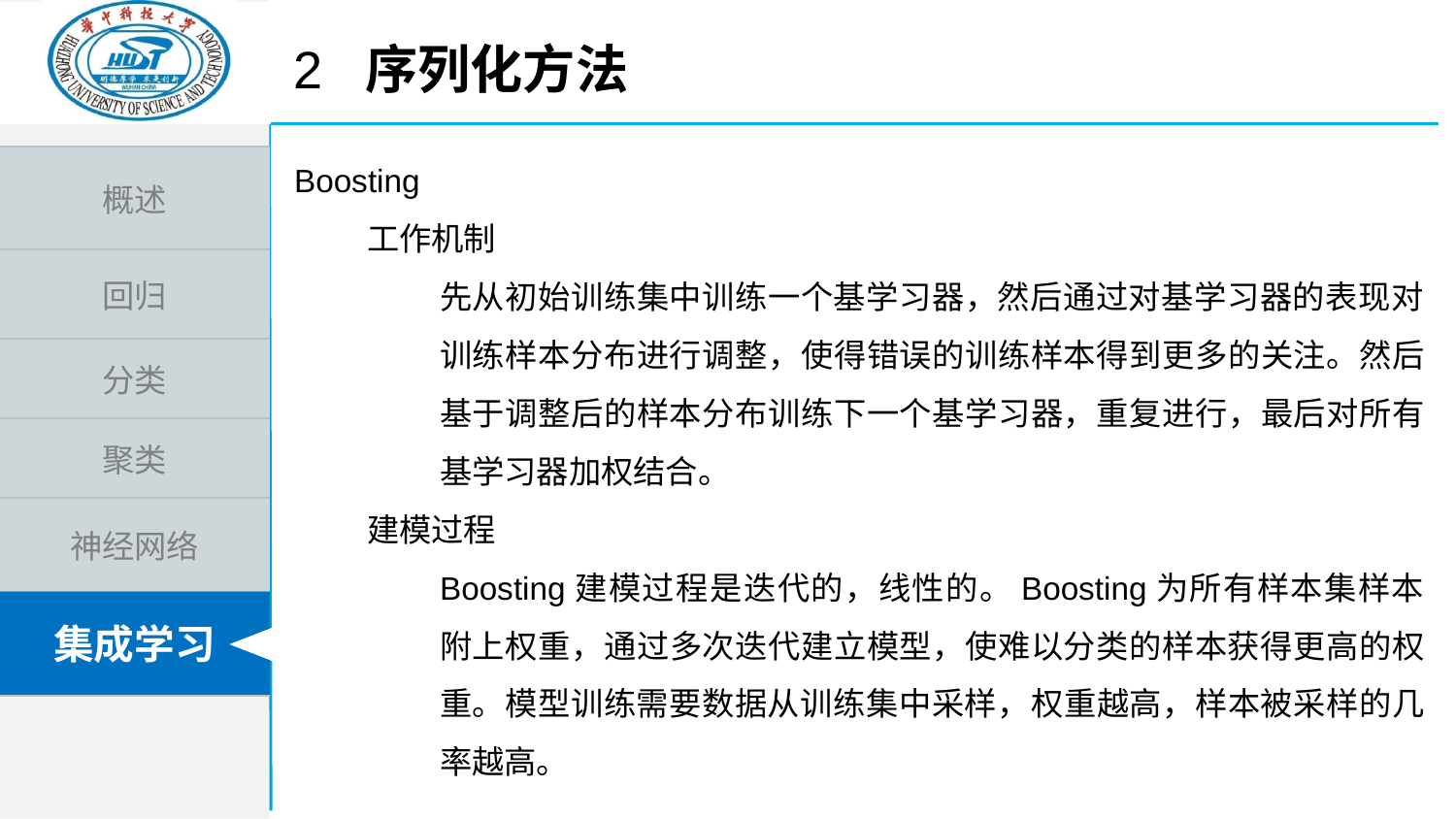

2  序列化方法
Boosting
工作机制
先从初始训练集中训练一个基学习器，然后通过对基学习器的表现对训练样本分布进行调整，使得错误的训练样本得到更多的关注。然后基于调整后的样本分布训练下一个基学习器，重复进行，最后对所有基学习器加权结合。
建模过程
Boosting建模过程是迭代的，线性的。Boosting为所有样本集样本附上权重，通过多次迭代建立模型，使难以分类的样本获得更高的权重。模型训练需要数据从训练集中采样，权重越高，样本被采样的几率越高。